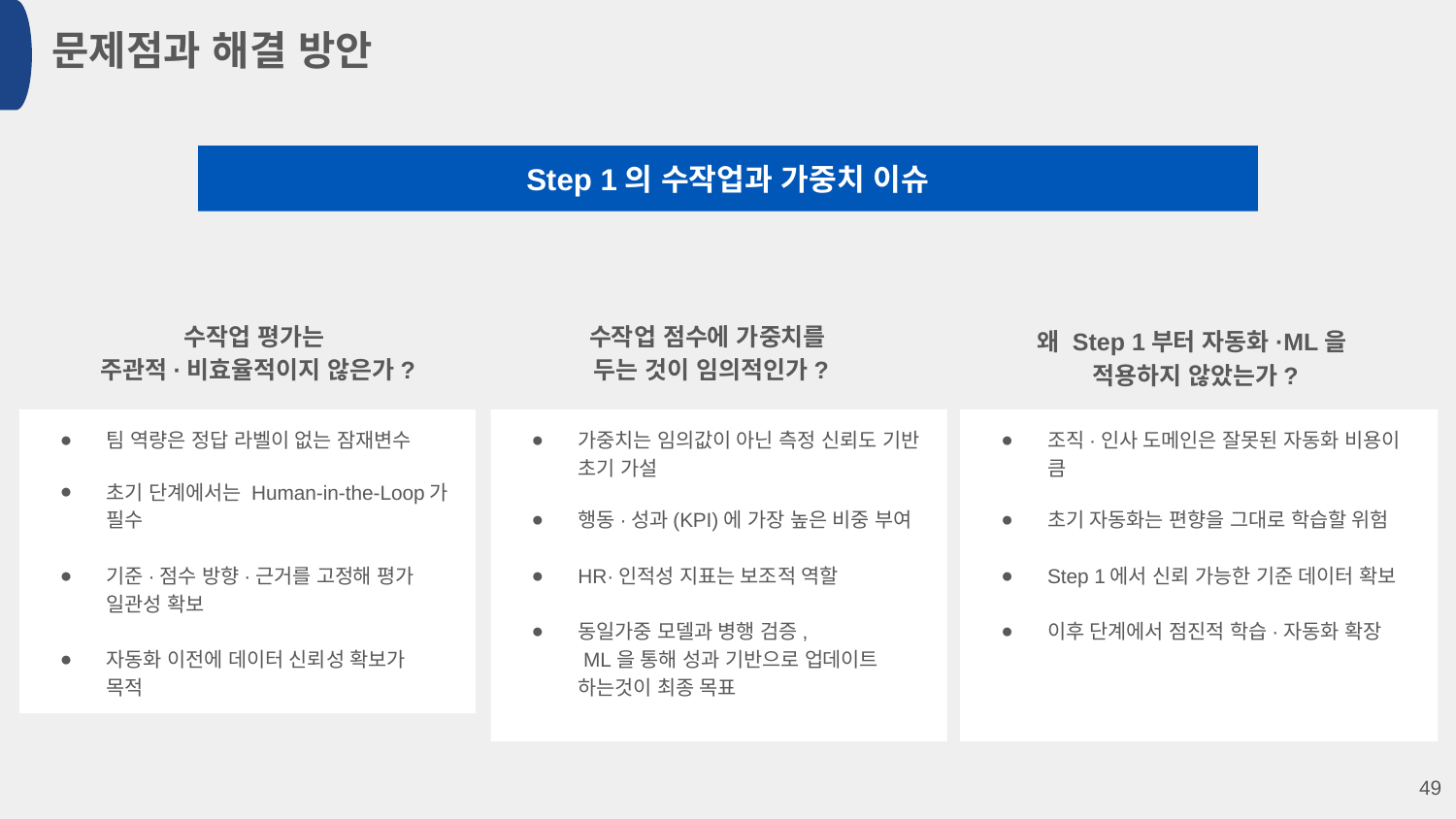

문제점과 해결 방안
Step 1의 수작업과 가중치 이슈
수작업 평가는
주관적·비효율적이지 않은가?
수작업 점수에 가중치를
두는 것이 임의적인가?
왜 Step 1부터 자동화·ML을
적용하지 않았는가?
팀 역량은 정답 라벨이 없는 잠재변수
초기 단계에서는 Human-in-the-Loop가 필수
기준·점수 방향·근거를 고정해 평가
일관성 확보
자동화 이전에 데이터 신뢰성 확보가
목적
가중치는 임의값이 아닌 측정 신뢰도 기반 초기 가설
행동·성과(KPI)에 가장 높은 비중 부여
HR·인적성 지표는 보조적 역할
동일가중 모델과 병행 검증,
 ML을 통해 성과 기반으로 업데이트 하는것이 최종 목표
조직·인사 도메인은 잘못된 자동화 비용이 큼
초기 자동화는 편향을 그대로 학습할 위험
Step 1에서 신뢰 가능한 기준 데이터 확보
이후 단계에서 점진적 학습·자동화 확장
49